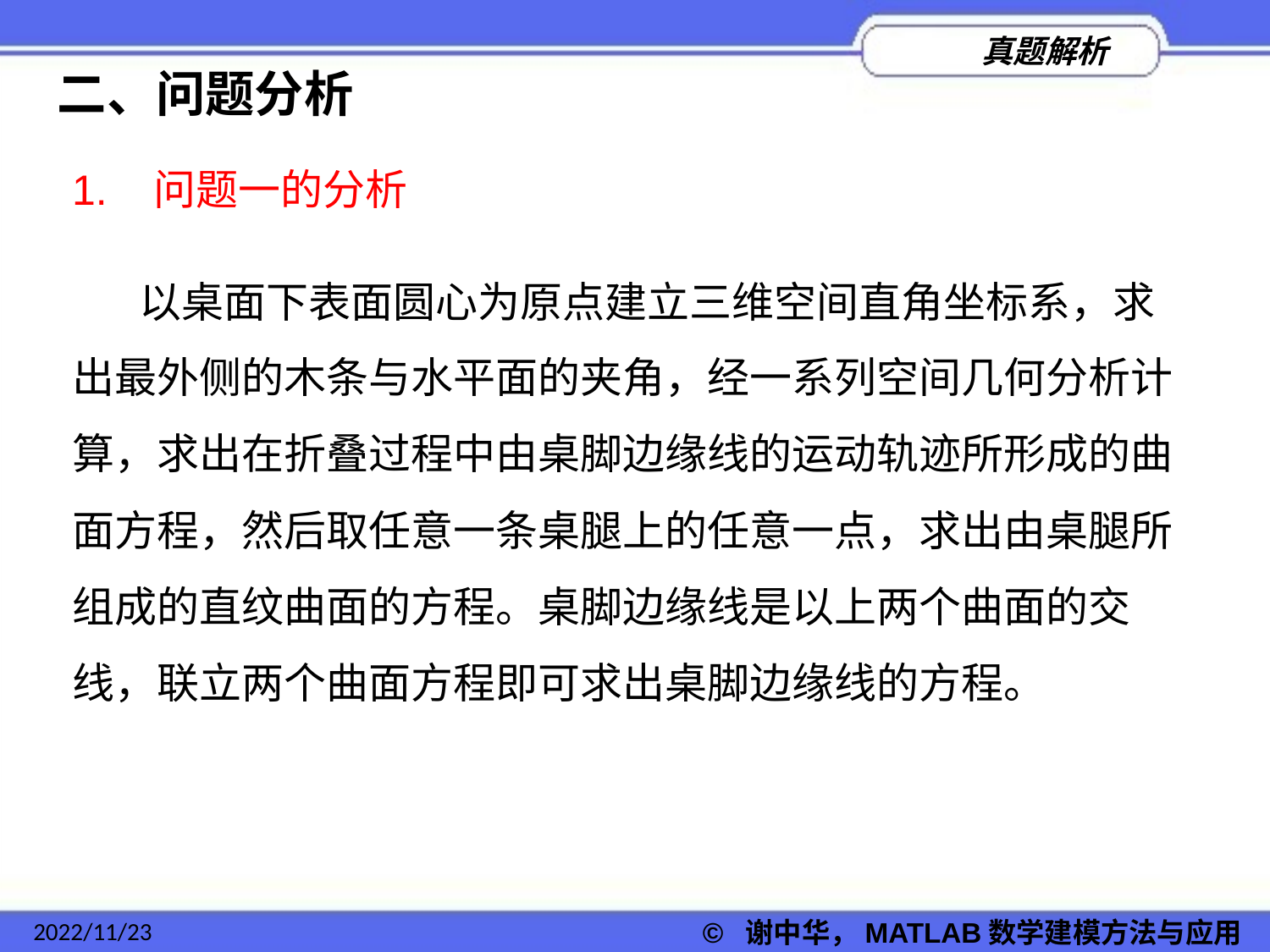

二、问题分析
1.   问题一的分析
      以桌面下表面圆心为原点建立三维空间直角坐标系，求出最外侧的木条与水平面的夹角，经一系列空间几何分析计算，求出在折叠过程中由桌脚边缘线的运动轨迹所形成的曲面方程，然后取任意一条桌腿上的任意一点，求出由桌腿所组成的直纹曲面的方程。桌脚边缘线是以上两个曲面的交线，联立两个曲面方程即可求出桌脚边缘线的方程。
2022/11/23
©  谢中华，MATLAB数学建模方法与应用